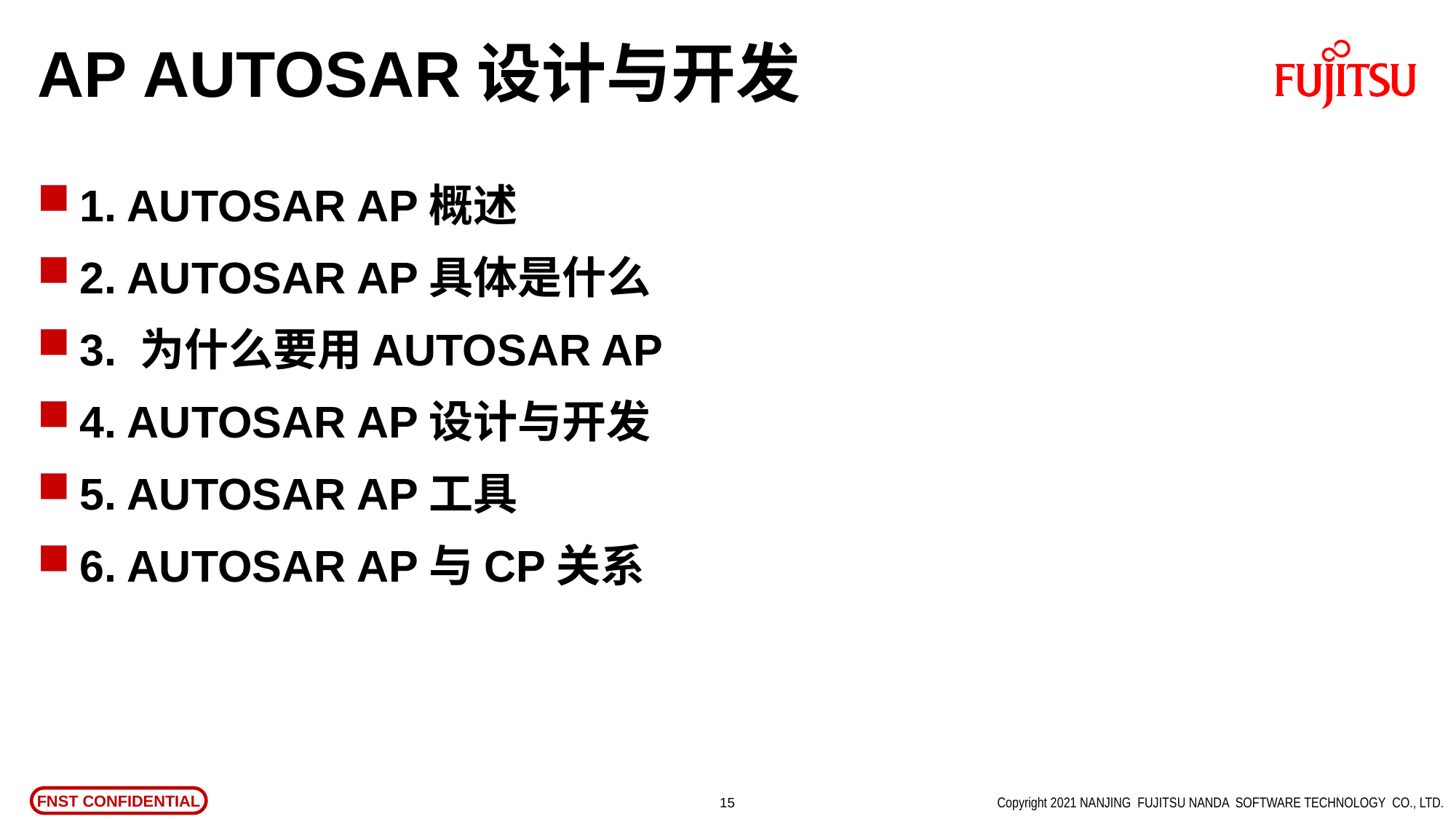

# AP AUTOSAR设计与开发
1. AUTOSAR AP概述
2. AUTOSAR AP具体是什么
3. 为什么要用AUTOSAR AP
4. AUTOSAR AP设计与开发
5. AUTOSAR AP工具
6. AUTOSAR AP与CP关系
Copyright 2021 NANJING  FUJITSU NANDA  SOFTWARE TECHNOLOGY  CO., LTD.
15